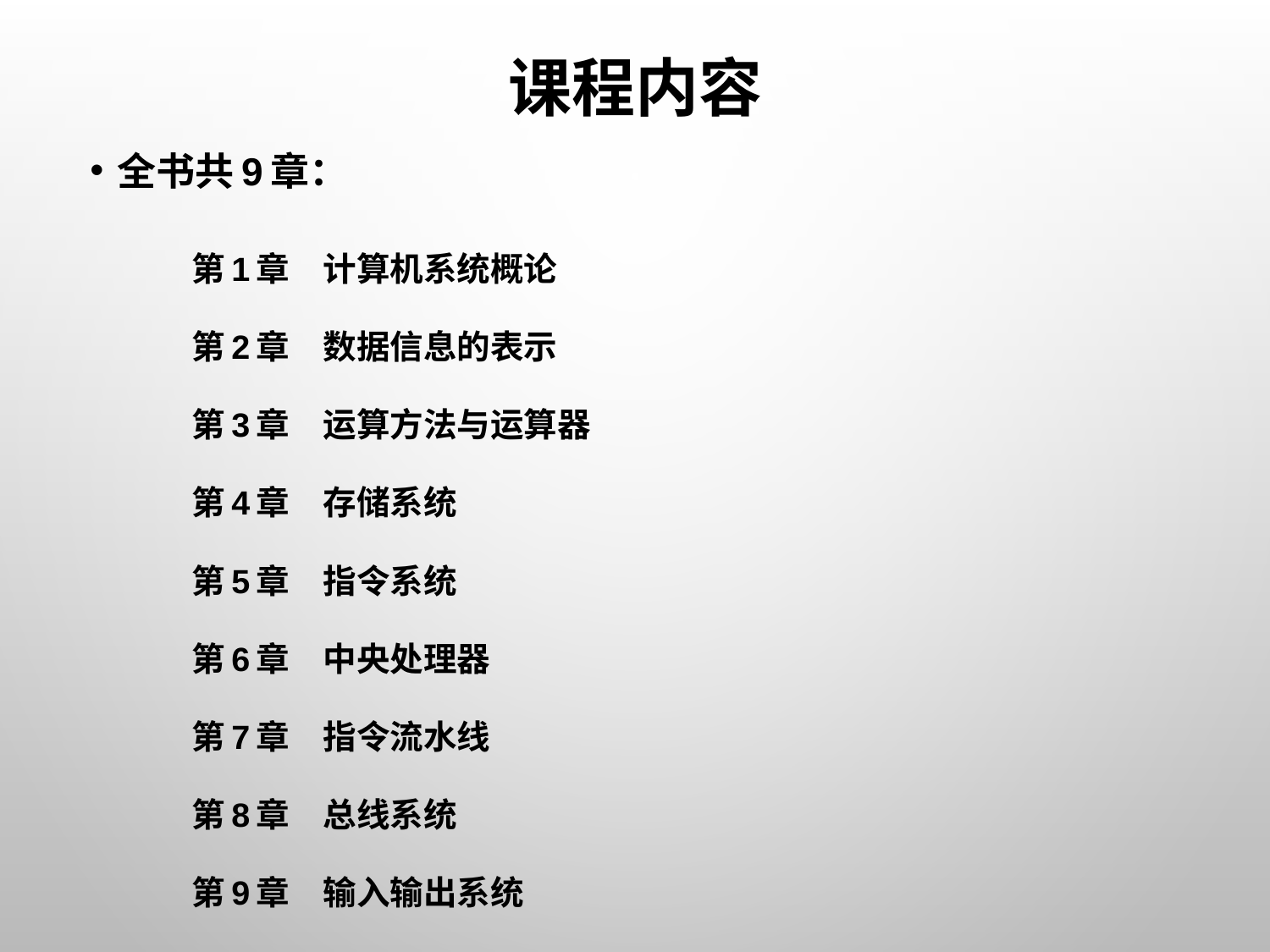

# 课程内容
全书共9章：

第1章　计算机系统概论

第2章　数据信息的表示

第3章　运算方法与运算器

第4章　存储系统

第5章　指令系统

第6章　中央处理器

第7章　指令流水线

第8章　总线系统

第9章　输入输出系统